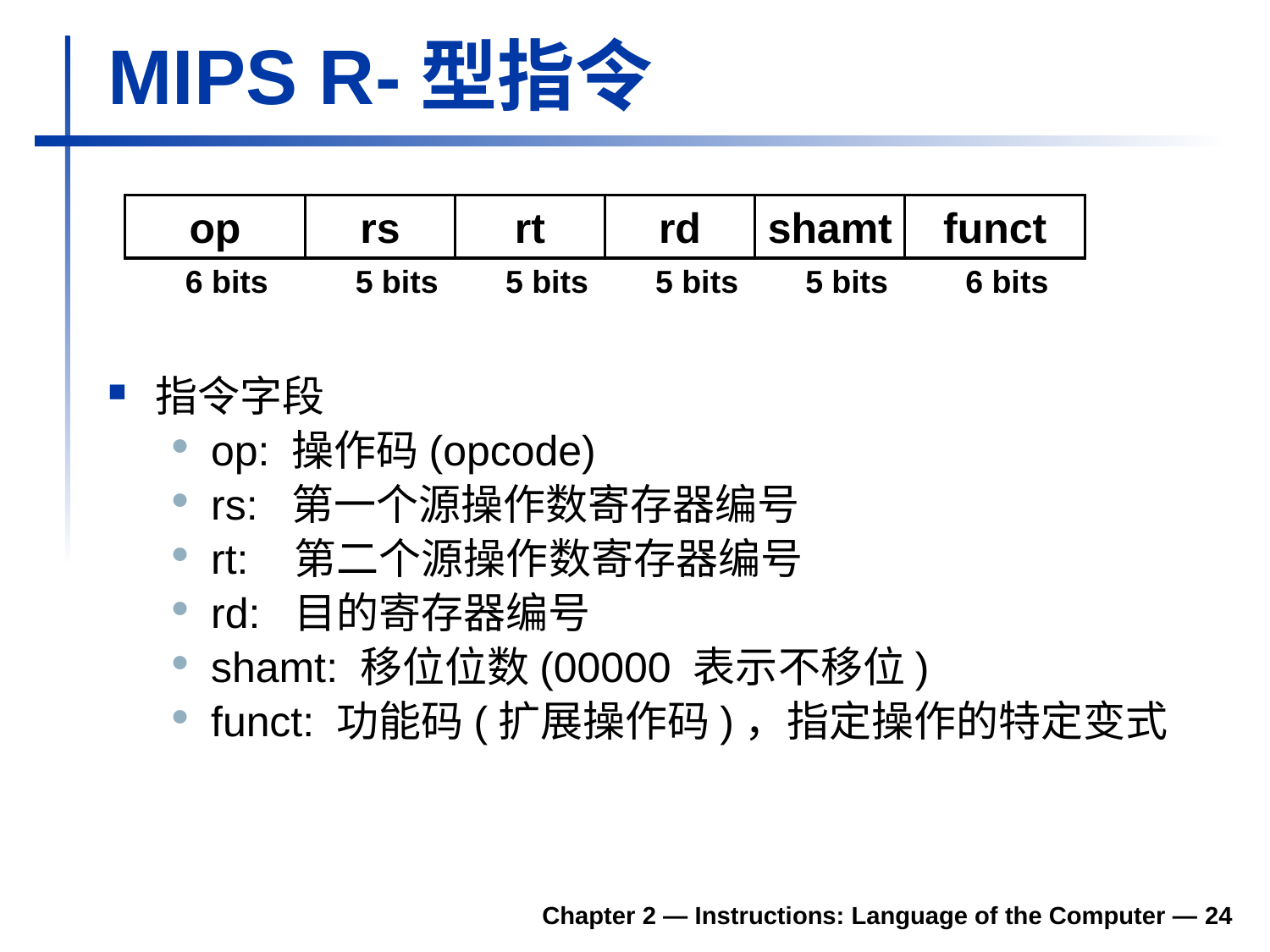

# MIPS R-型指令
op
rs
rt
rd
shamt
funct
6 bits
5 bits
5 bits
5 bits
5 bits
6 bits
指令字段
op: 操作码(opcode)
rs:  第一个源操作数寄存器编号
rt:   第二个源操作数寄存器编号
rd:  目的寄存器编号
shamt: 移位位数(00000 表示不移位)
funct: 功能码(扩展操作码)，指定操作的特定变式
Chapter 2 — Instructions: Language of the Computer — 24